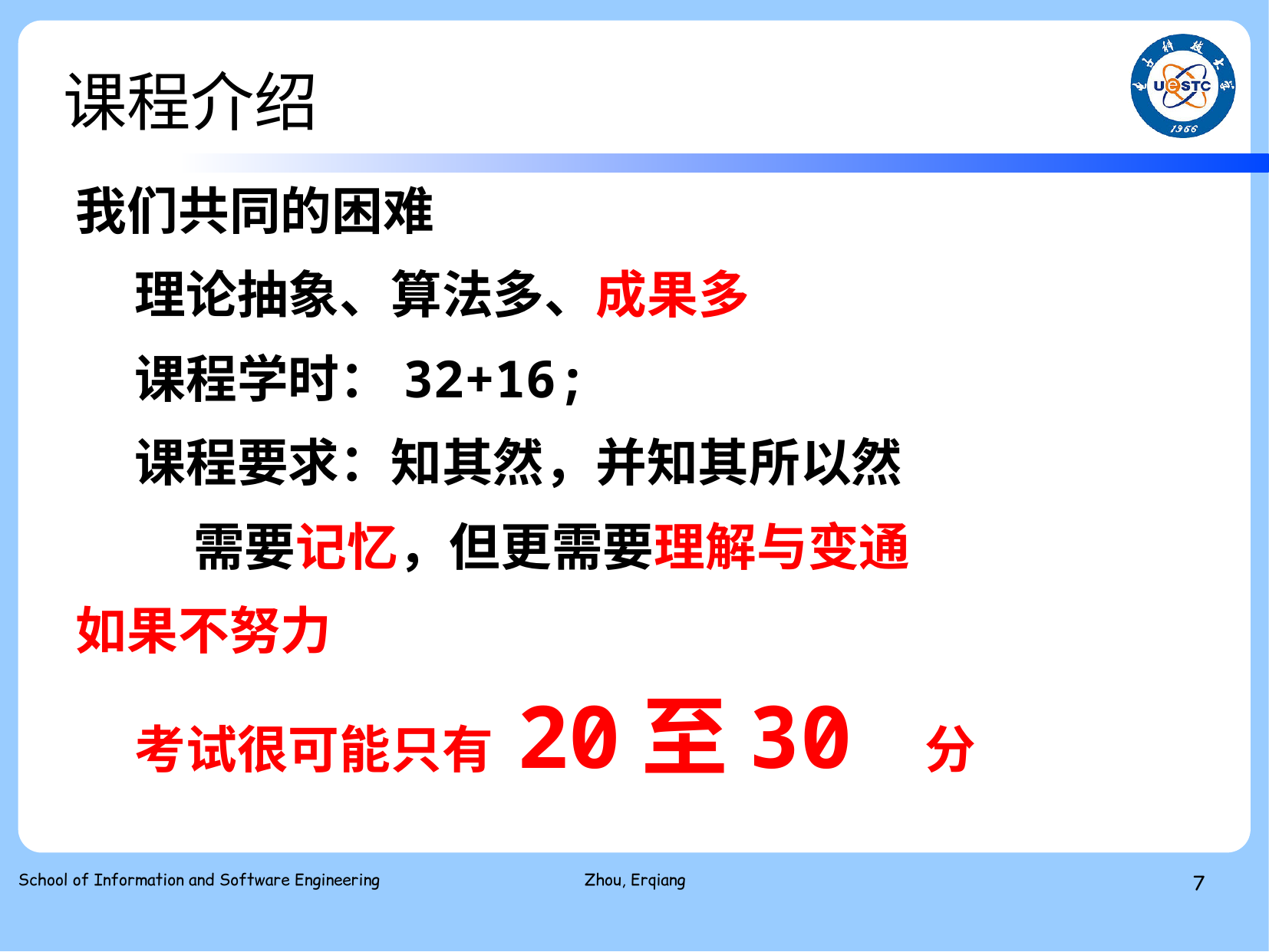

课程介绍
我们共同的困难
    理论抽象、算法多、成果多
    课程学时：32+16;
    课程要求：知其然，并知其所以然
         需要记忆，但更需要理解与变通
如果不努力
    考试很可能只有 20至30 分

School of Information and Software Engineering
Zhou, Erqiang
7